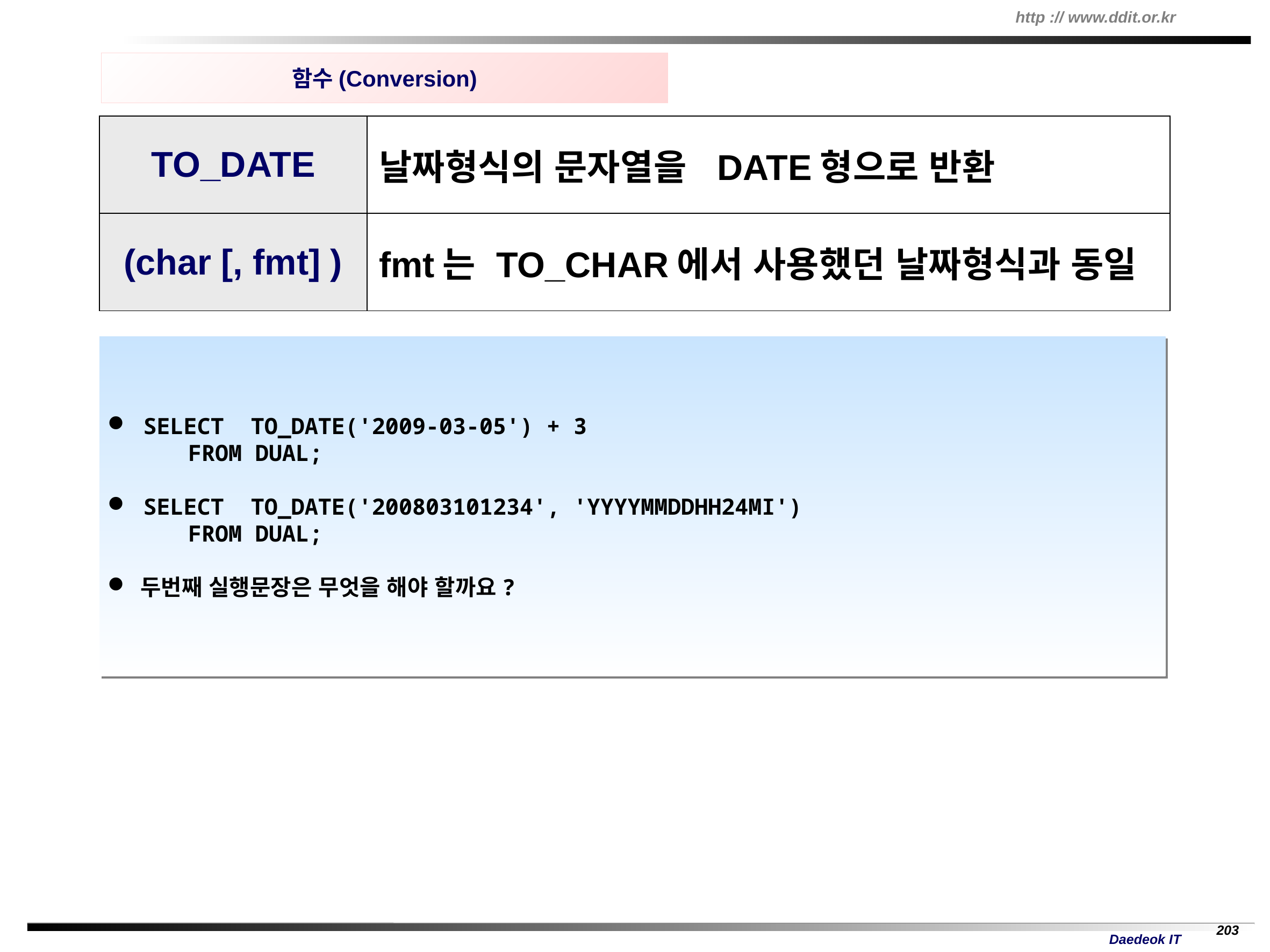

함수(Conversion)
| TO\_DATE | 날짜형식의 문자열을 DATE형으로 반환 |
| --- | --- |
| (char [, fmt] ) | fmt는 TO\_CHAR에서 사용했던 날짜형식과 동일 |
 SELECT  TO_DATE('2009-03-05') + 3
      FROM DUAL;

 SELECT  TO_DATE('200803101234', 'YYYYMMDDHH24MI')
      FROM DUAL;

 두번째 실행문장은 무엇을 해야 할까요?